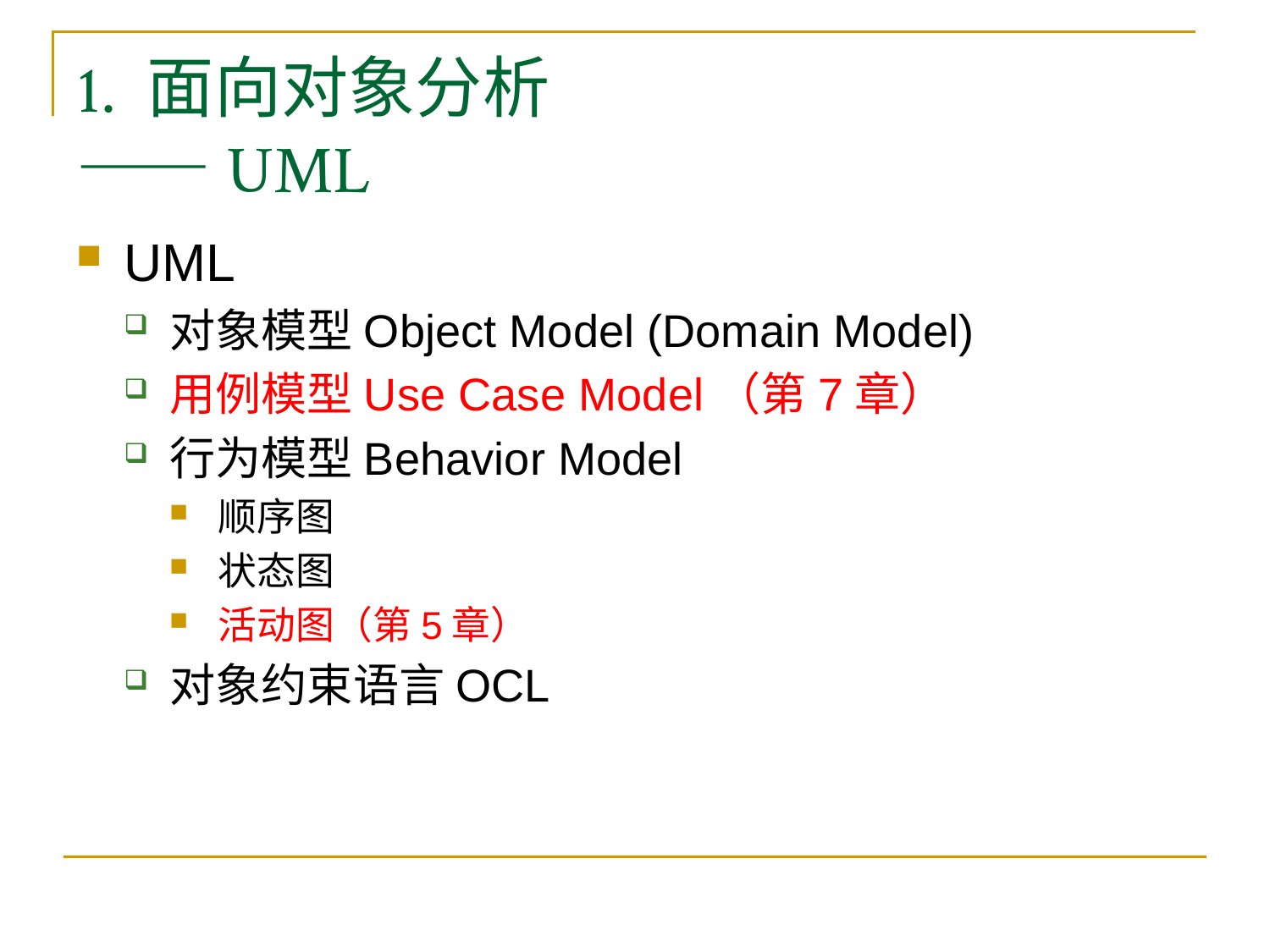

# 1. 面向对象分析 ——UML
UML
对象模型Object Model (Domain Model)
用例模型Use Case Model（第7章）
行为模型Behavior Model
顺序图
状态图
活动图（第5章）
对象约束语言OCL